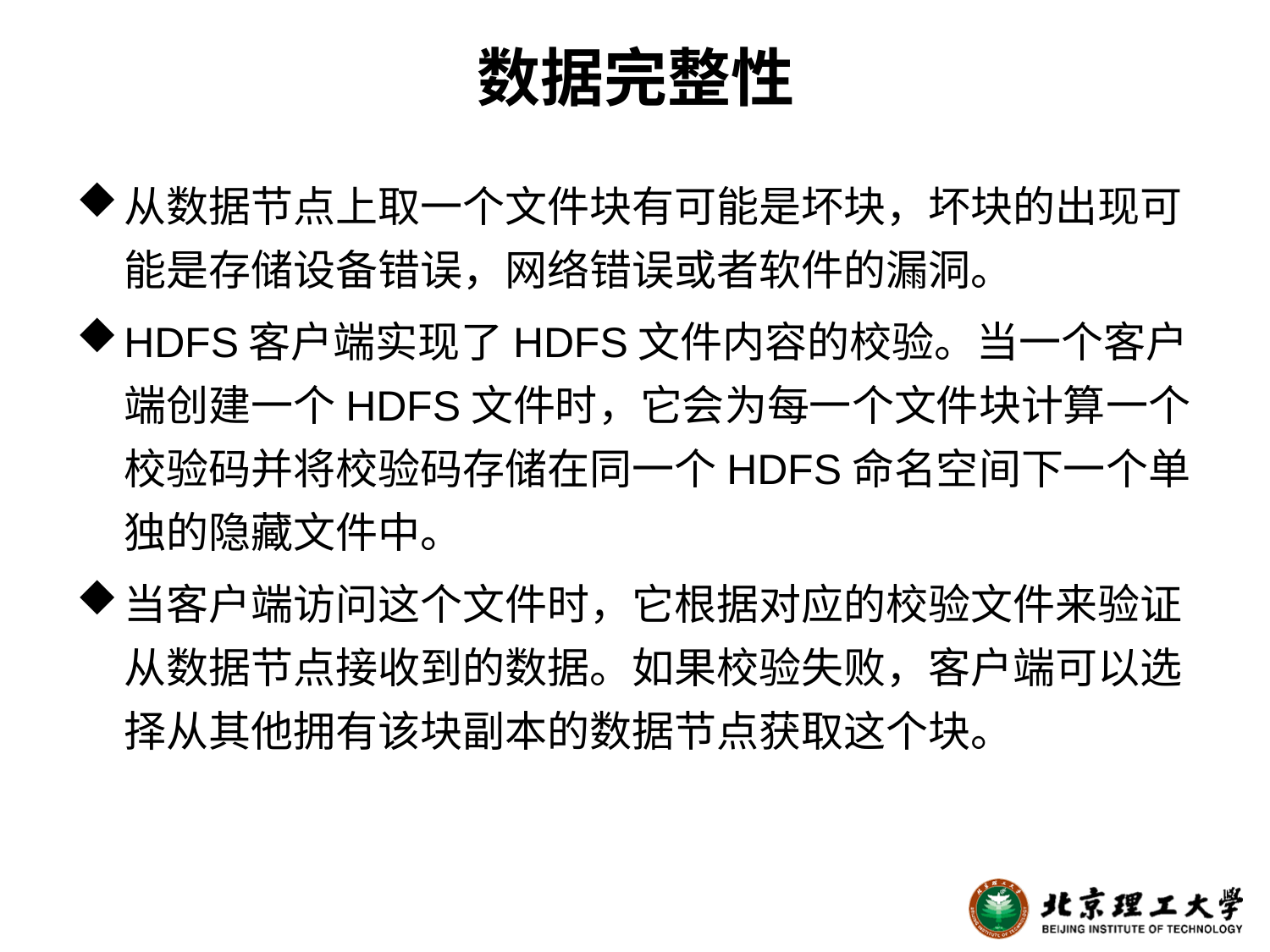

# 数据完整性
从数据节点上取一个文件块有可能是坏块，坏块的出现可能是存储设备错误，网络错误或者软件的漏洞。
HDFS客户端实现了HDFS文件内容的校验。当一个客户端创建一个HDFS文件时，它会为每一个文件块计算一个校验码并将校验码存储在同一个HDFS命名空间下一个单独的隐藏文件中。
当客户端访问这个文件时，它根据对应的校验文件来验证从数据节点接收到的数据。如果校验失败，客户端可以选择从其他拥有该块副本的数据节点获取这个块。